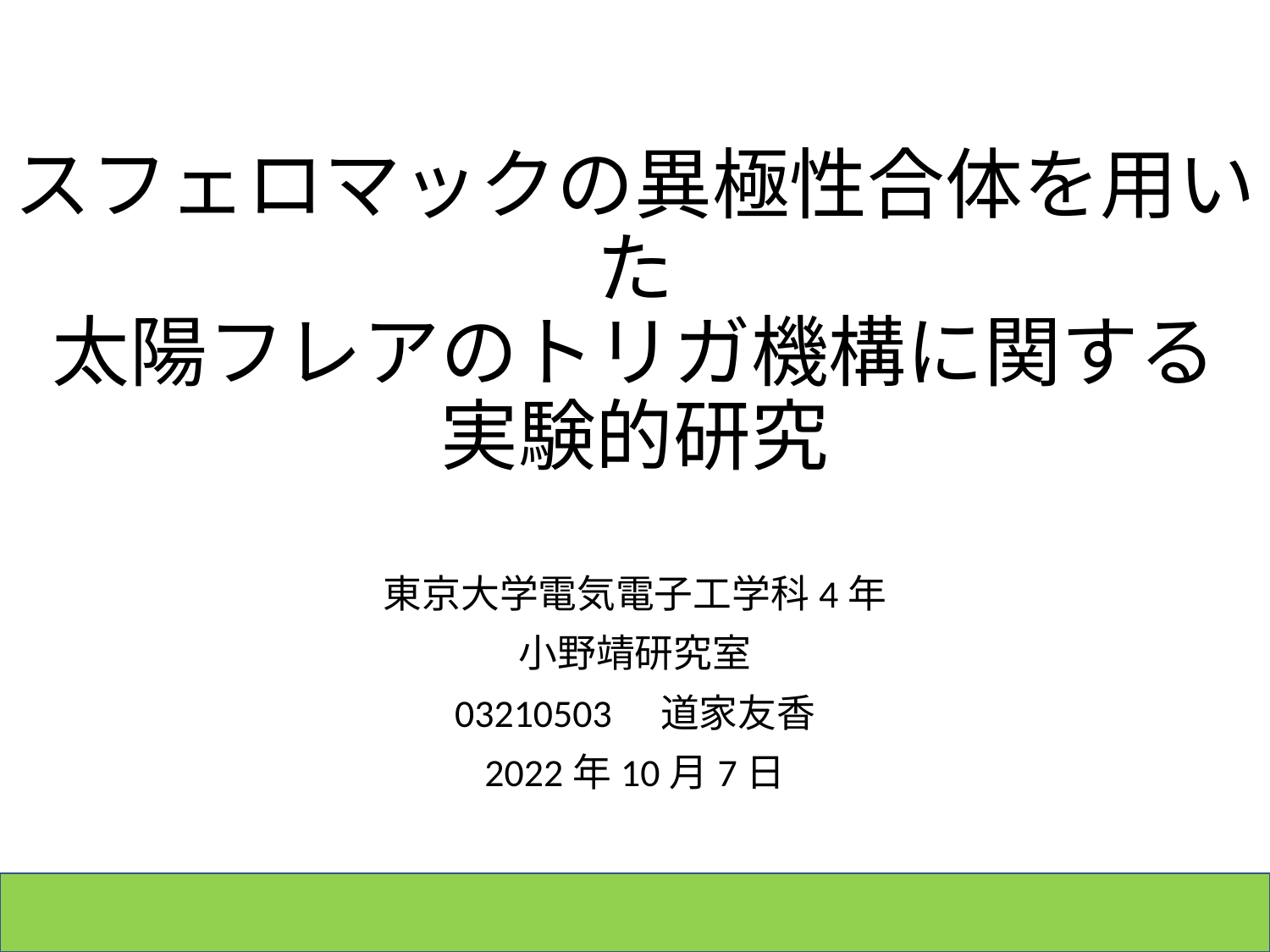

# スフェロマックの異極性合体を用いた 太陽フレアのトリガ機構に関する 実験的研究
東京大学電気電子工学科4年
小野靖研究室
03210503　道家友香
2022年10月7日